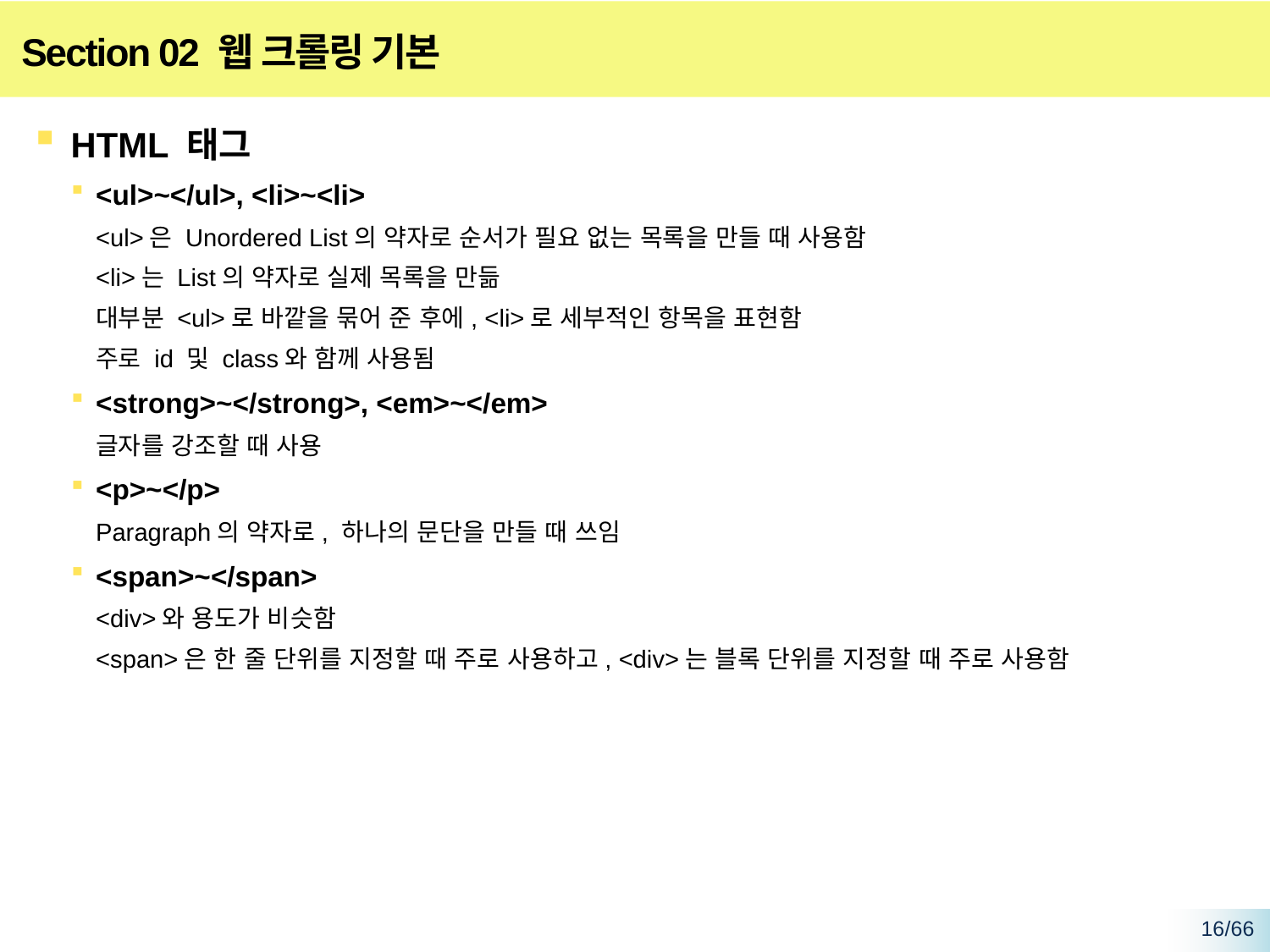

# Section 02 웹 크롤링 기본
HTML 태그
<ul>~</ul>, <li>~<li>
<ul>은 Unordered List의 약자로 순서가 필요 없는 목록을 만들 때 사용함
<li>는 List의 약자로 실제 목록을 만듦
대부분 <ul>로 바깥을 묶어 준 후에, <li>로 세부적인 항목을 표현함
주로 id 및 class와 함께 사용됨
<strong>~</strong>, <em>~</em>
글자를 강조할 때 사용
<p>~</p>
Paragraph의 약자로, 하나의 문단을 만들 때 쓰임
<span>~</span>
<div>와 용도가 비슷함
<span>은 한 줄 단위를 지정할 때 주로 사용하고, <div>는 블록 단위를 지정할 때 주로 사용함